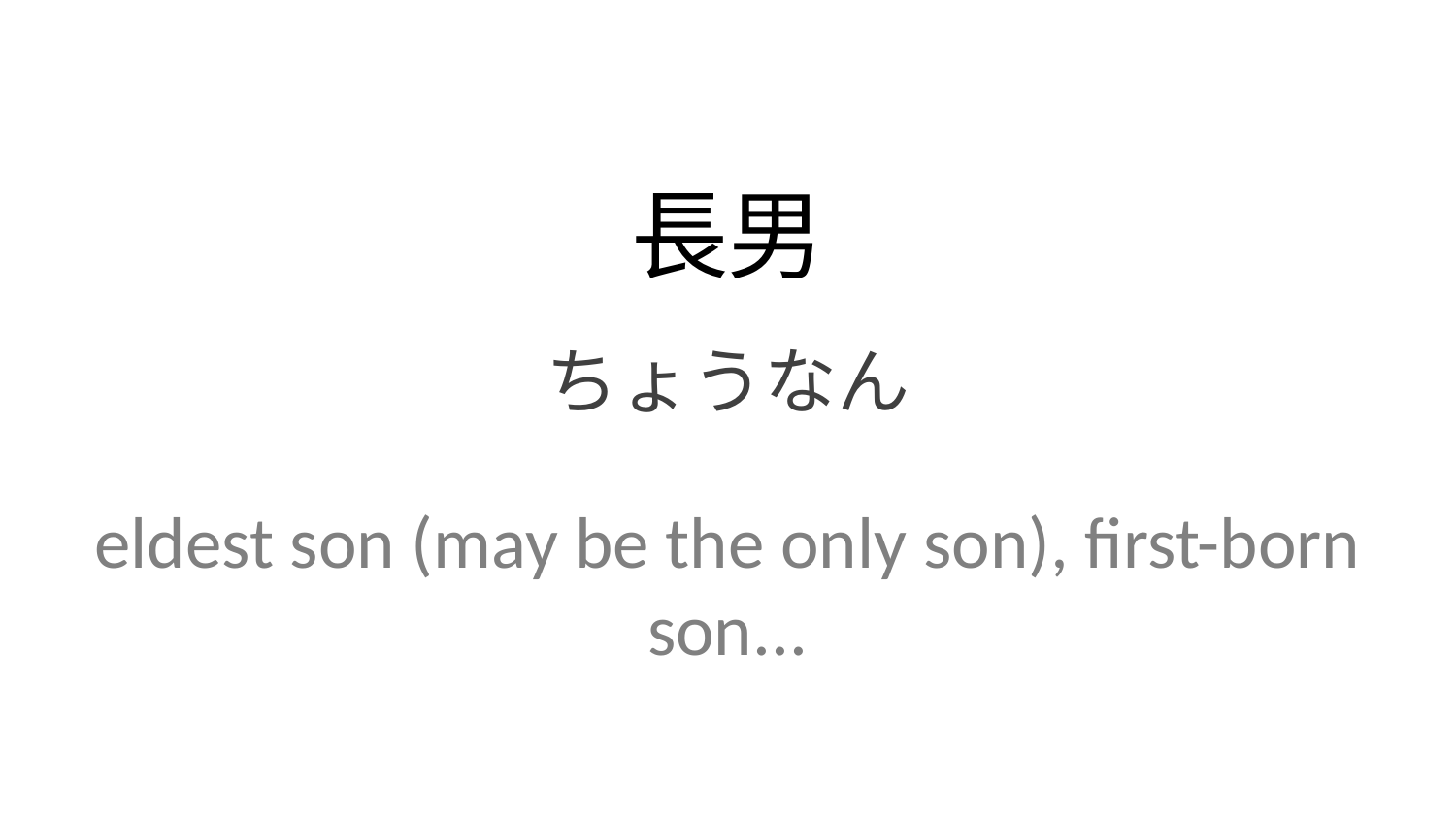

長男

ちょうなん
eldest son (may be the only son), first-born son...